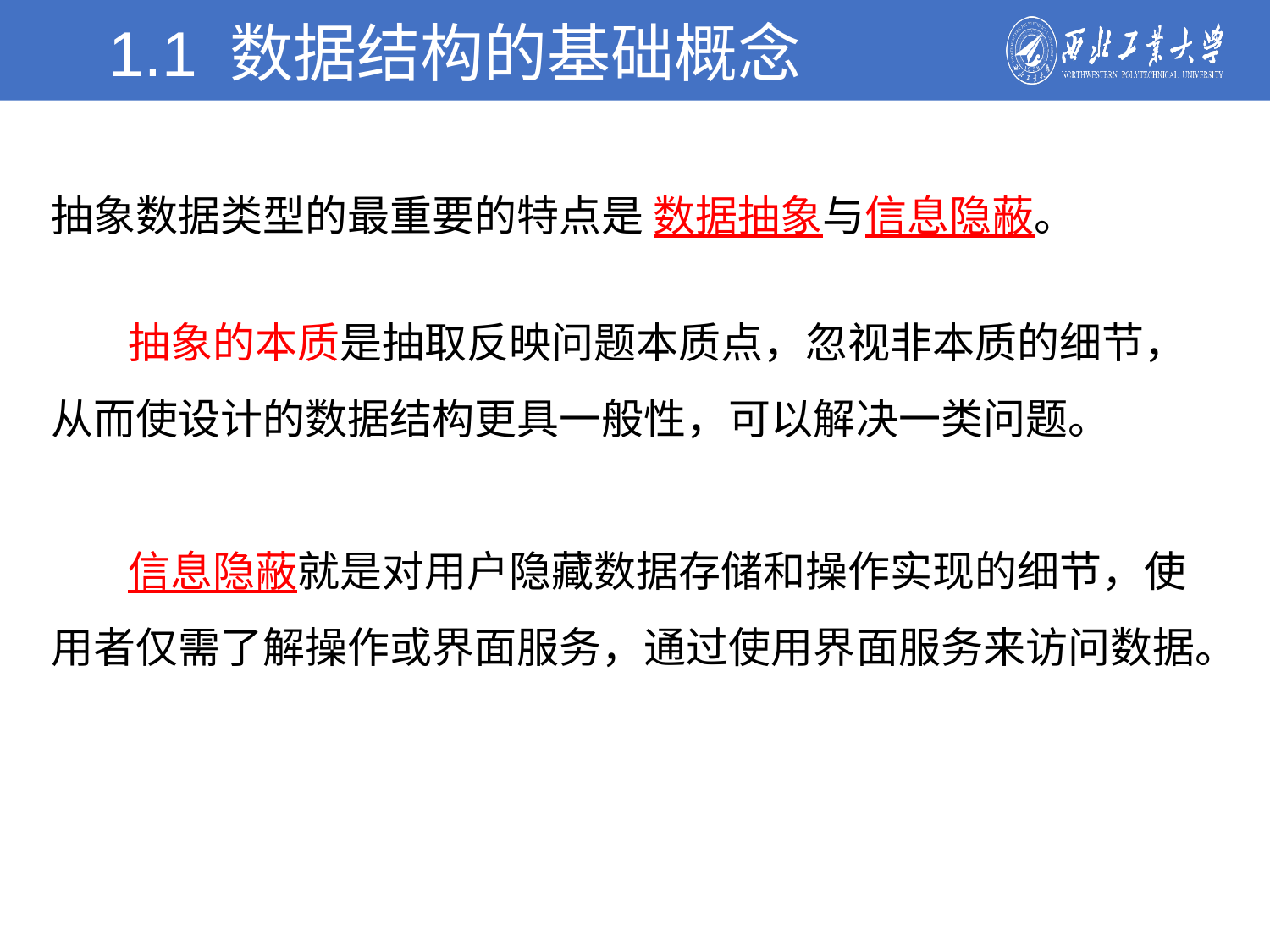

1.1 数据结构的基础概念
抽象数据类型的最重要的特点是 数据抽象与信息隐蔽。

       抽象的本质是抽取反映问题本质点，忽视非本质的细节，从而使设计的数据结构更具一般性，可以解决一类问题。

       信息隐蔽就是对用户隐藏数据存储和操作实现的细节，使用者仅需了解操作或界面服务，通过使用界面服务来访问数据。

18